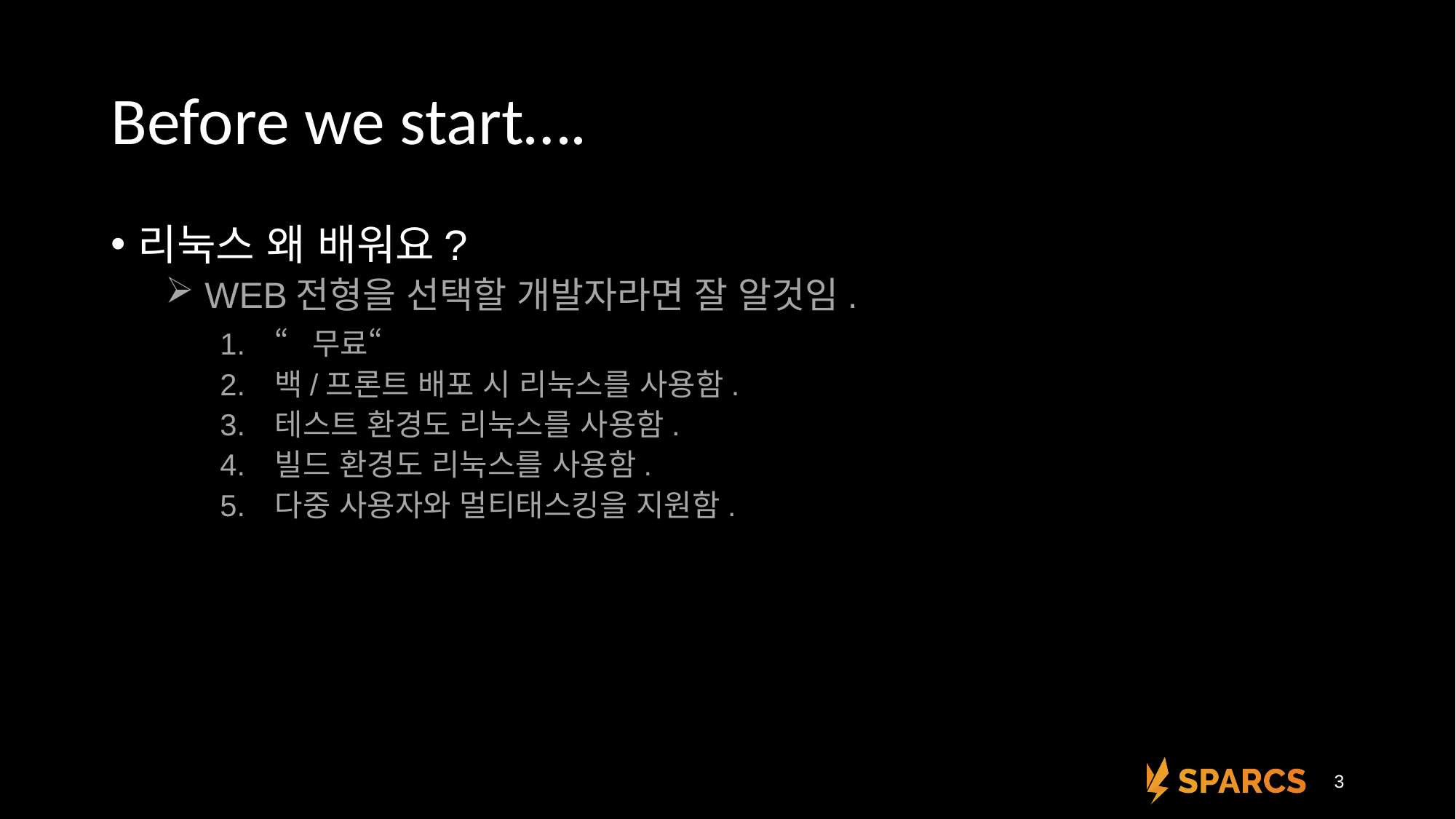

# Before we start….

“무료“
백/프론트 배포 시 리눅스를 사용함.
테스트 환경도 리눅스를 사용함.
빌드 환경도 리눅스를 사용함.
다중 사용자와 멀티태스킹을 지원함.

리눅스 왜 배워요?
 WEB전형을 선택할 개발자라면 잘 알것임.
3